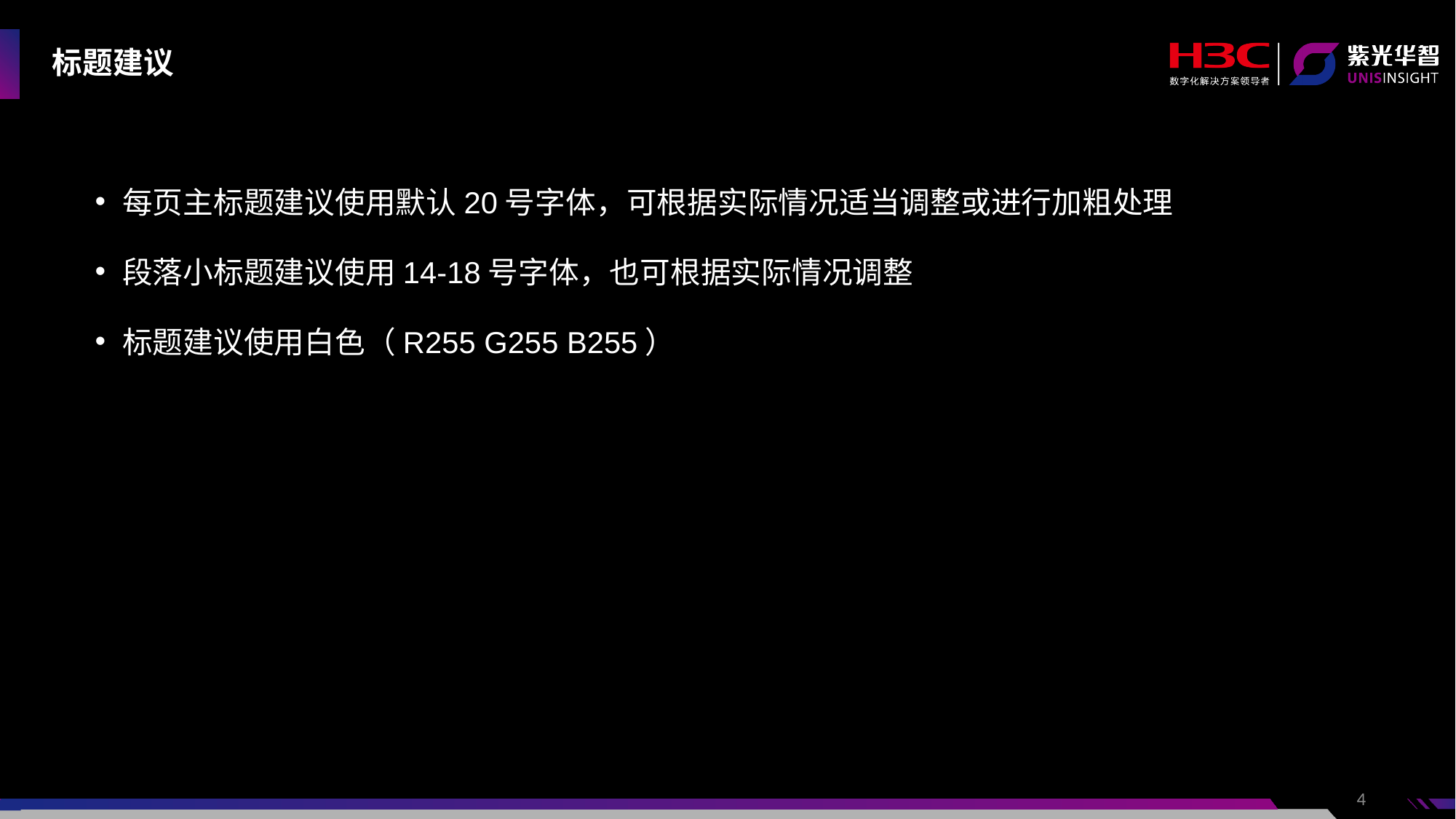

# 标题建议
每页主标题建议使用默认20号字体，可根据实际情况适当调整或进行加粗处理
段落小标题建议使用14-18号字体，也可根据实际情况调整
标题建议使用白色（R255 G255 B255）